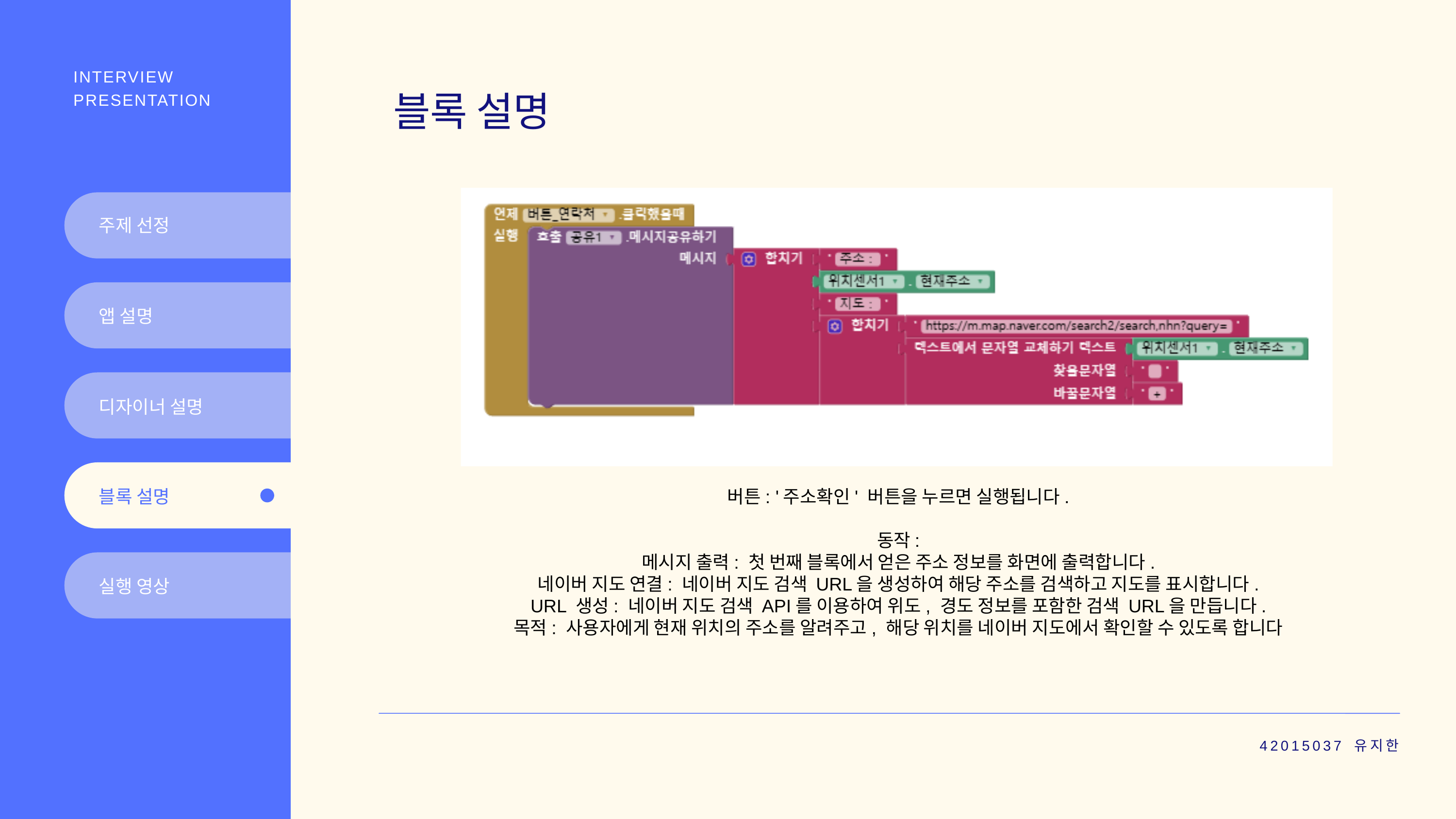

INTERVIEW PRESENTATION
블록 설명

주제 선정

앱 설명

디자이너 설명

블록 설명
버튼: '주소확인' 버튼을 누르면 실행됩니다.

동작:
메시지 출력: 첫 번째 블록에서 얻은 주소 정보를 화면에 출력합니다.
네이버 지도 연결: 네이버 지도 검색 URL을 생성하여 해당 주소를 검색하고 지도를 표시합니다.
URL 생성: 네이버 지도 검색 API를 이용하여 위도, 경도 정보를 포함한 검색 URL을 만듭니다.
목적: 사용자에게 현재 위치의 주소를 알려주고, 해당 위치를 네이버 지도에서 확인할 수 있도록 합니다

실행 영상

42015037 유지한